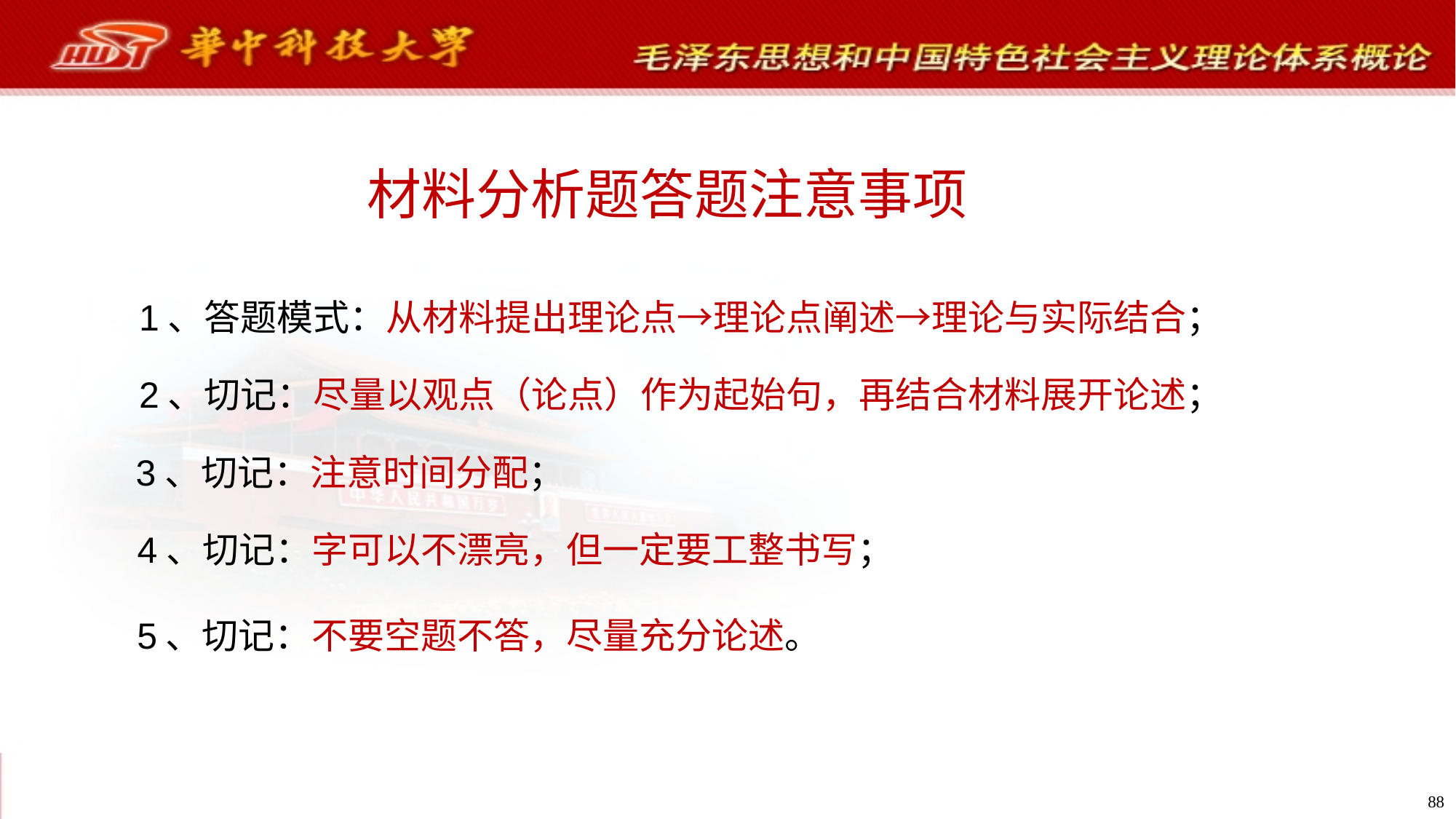

材料分析题答题注意事项
1、答题模式：从材料提出理论点→理论点阐述→理论与实际结合；
2、切记：尽量以观点（论点）作为起始句，再结合材料展开论述；
3、切记：注意时间分配；
4、切记：字可以不漂亮，但一定要工整书写；
5、切记：不要空题不答，尽量充分论述。
88